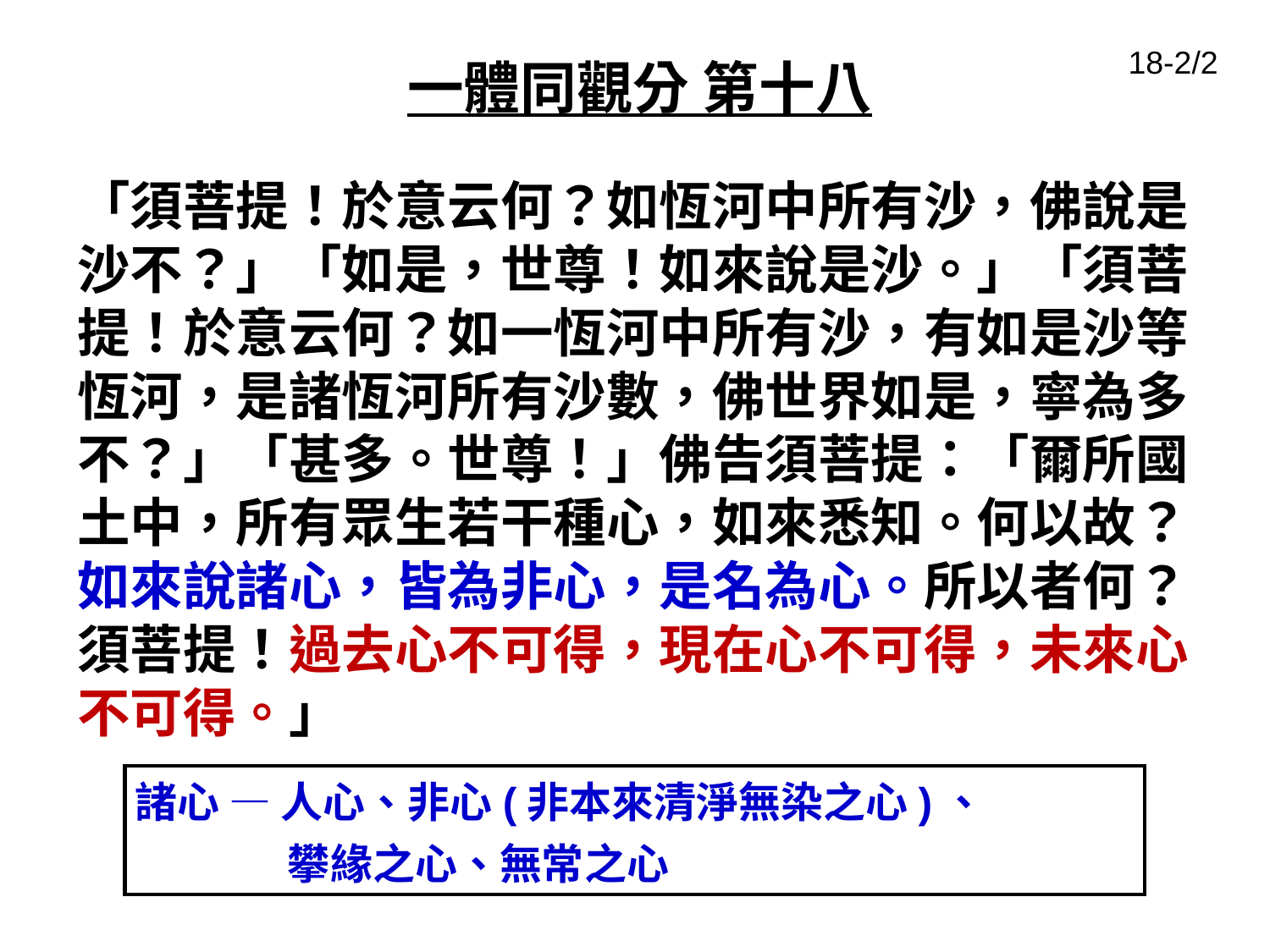

18-2/2
一體同觀分 第十八
「須菩提！於意云何？如恆河中所有沙，佛說是沙不？」「如是，世尊！如來說是沙。」「須菩提！於意云何？如一恆河中所有沙，有如是沙等恆河，是諸恆河所有沙數，佛世界如是，寧為多不？」「甚多。世尊！」佛告須菩提：「爾所國土中，所有眾生若干種心，如來悉知。何以故？如來說諸心，皆為非心，是名為心。所以者何？須菩提！過去心不可得，現在心不可得，未來心不可得。」
諸心 — 人心、非心(非本來清淨無染之心)、
               攀緣之心、無常之心